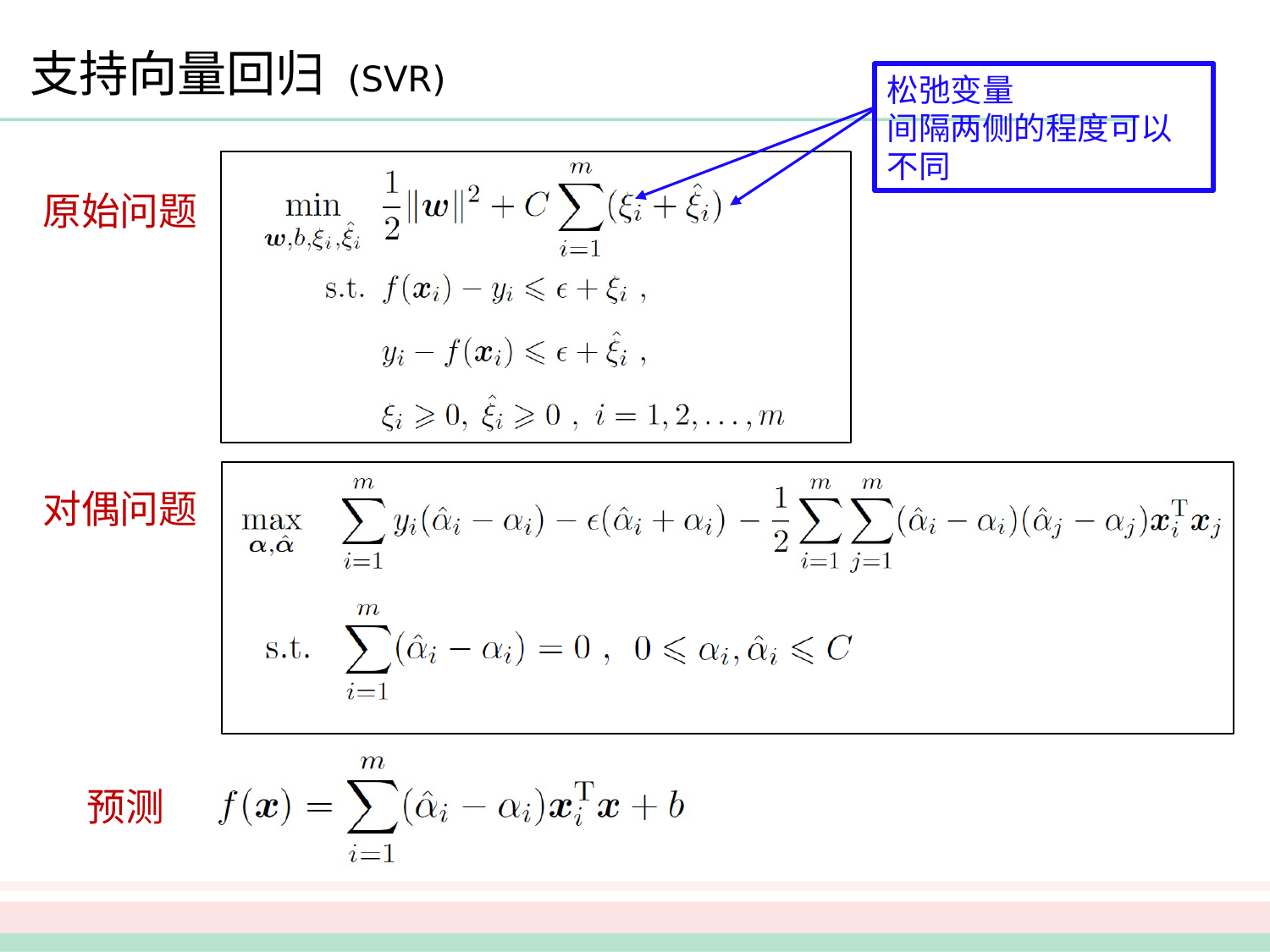

# 支持向量回归 (SVR)
松弛变量
间隔两侧的程度可以不同

原始问题

对偶问题

预测